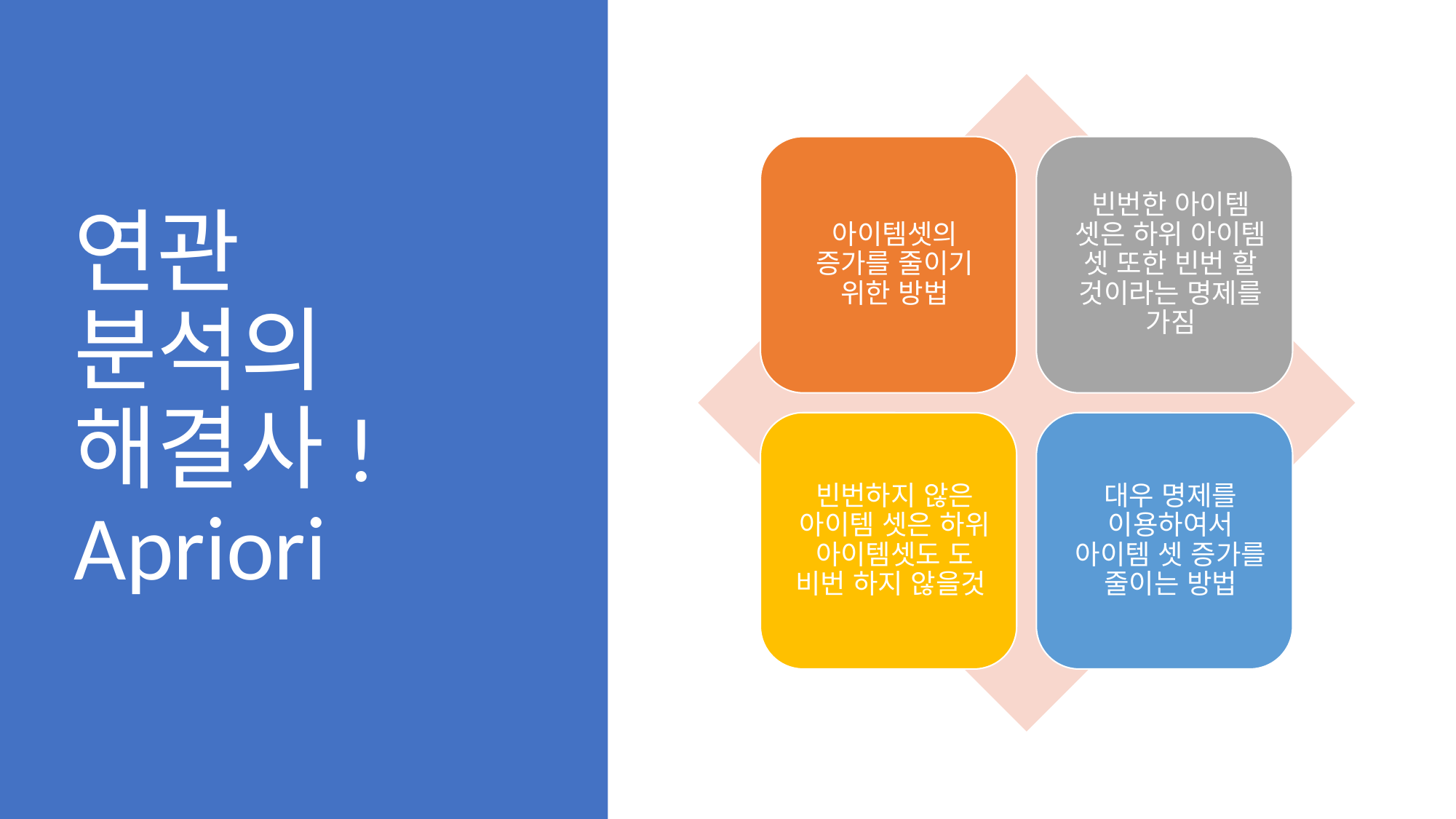

# 연관 분석의 해결사! Apriori
아이템셋의 증가를 줄이기 위한 방법
빈번한 아이템 셋은 하위 아이템 셋 또한 빈번 할 것이라는 명제를 가짐
빈번하지 않은 아이템 셋은 하위 아이템셋도 도 비번 하지 않을것
대우 명제를 이용하여서 아이템 셋 증가를 줄이는 방법